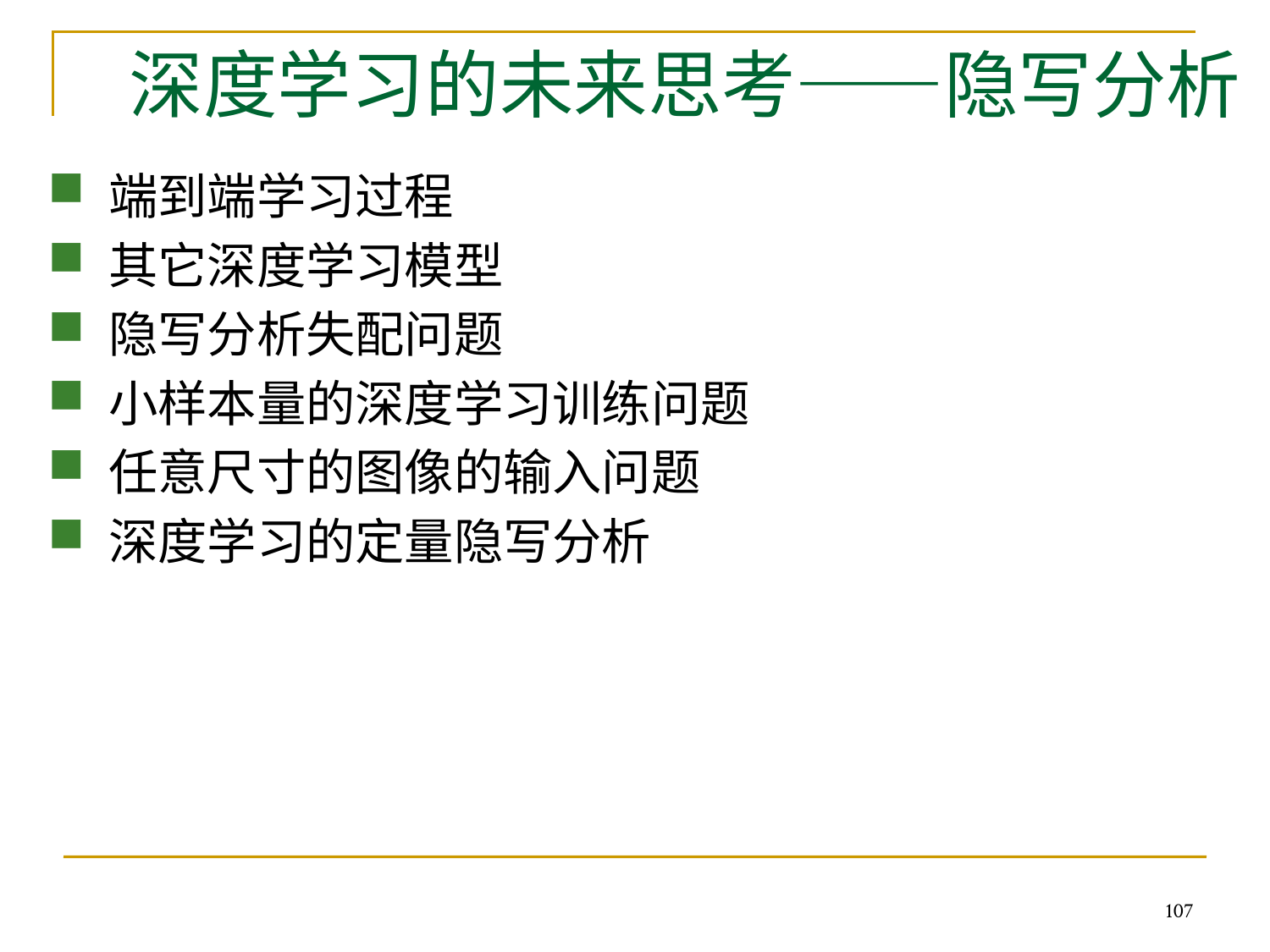

# 深度学习的未来思考——隐写分析
端到端学习过程
其它深度学习模型
隐写分析失配问题
小样本量的深度学习训练问题
任意尺寸的图像的输入问题
深度学习的定量隐写分析
107